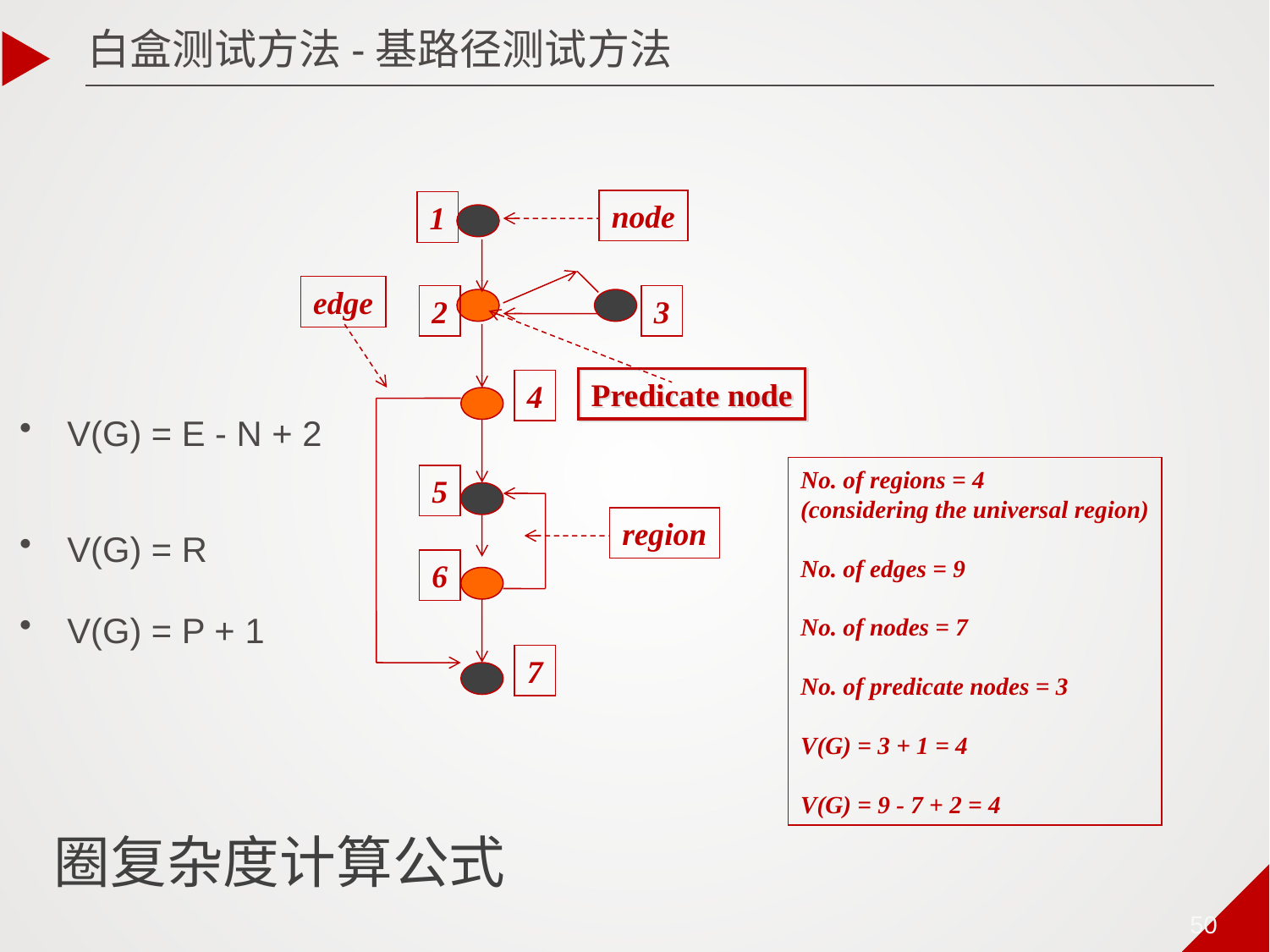

白盒测试方法-基路径测试方法

node
1

edge
2
3

Predicate node
4

V(G) = E - N + 2

V(G) = R

V(G) = P + 1

No. of regions = 4
(considering the universal region)

No. of edges = 9
No. of nodes = 7

No. of predicate nodes = 3

V(G) = 3 + 1 = 4

V(G) = 9 - 7 + 2 = 4
5

region

6

7

# 圈复杂度计算公式